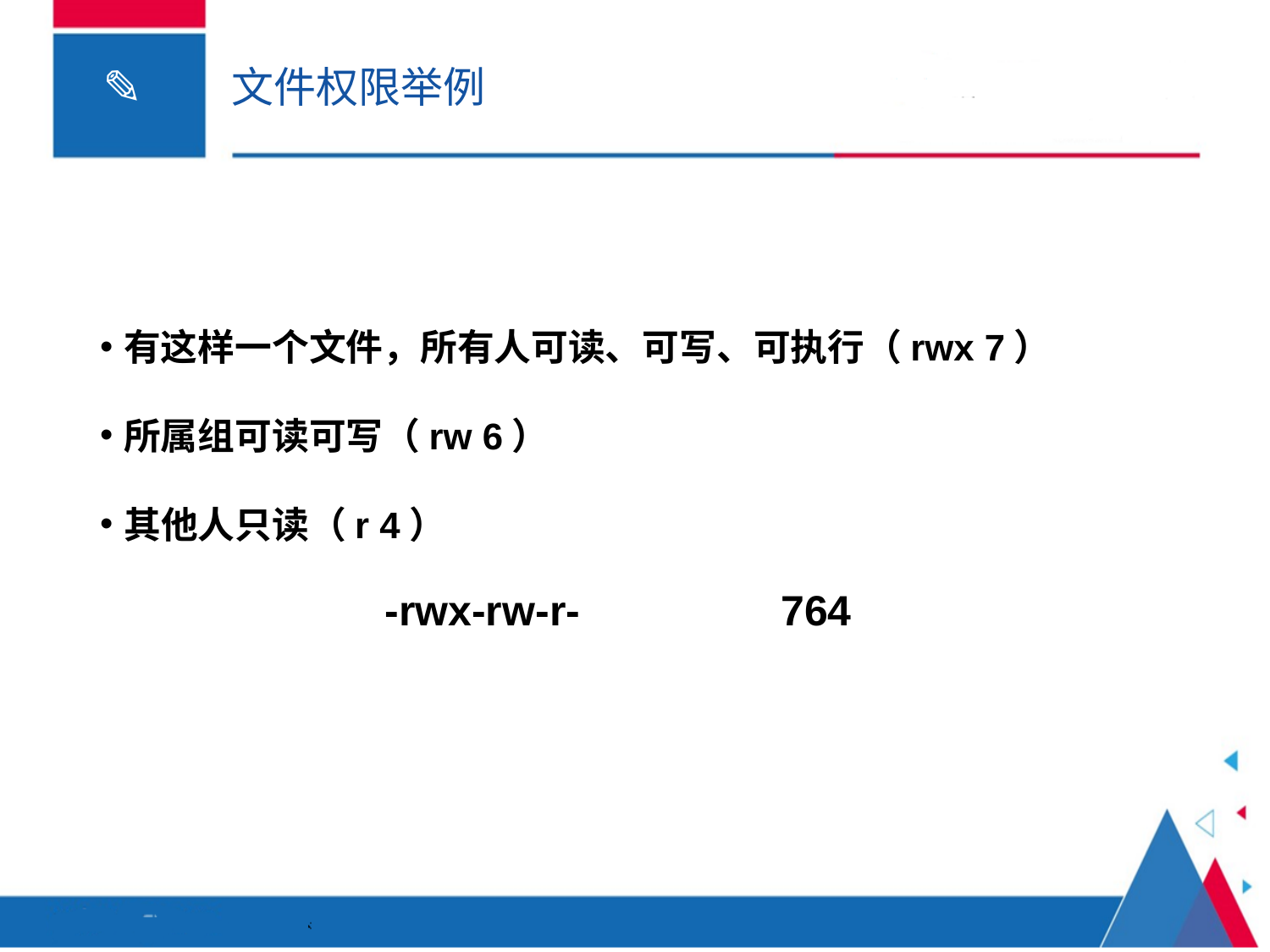

# 文件权限举例
有这样一个文件，所有人可读、可写、可执行（rwx 7）
所属组可读可写（rw 6）
其他人只读（r 4）

-rwx-rw-r-                 764